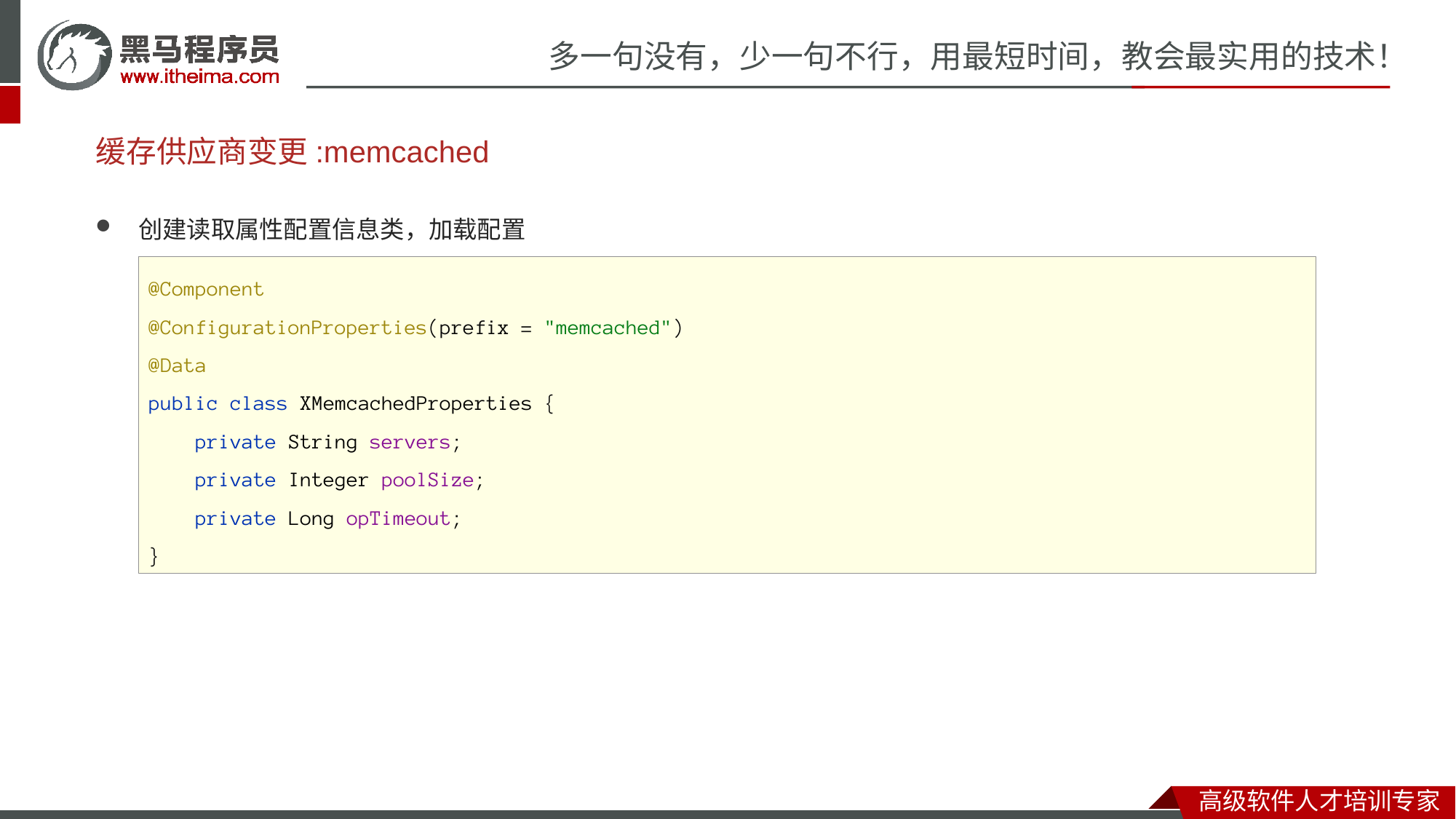

# 缓存供应商变更:memcached
创建读取属性配置信息类，加载配置
@Component
@ConfigurationProperties(prefix = "memcached")
@Data
public class XMemcachedProperties {
    private String servers;
    private Integer poolSize;
    private Long opTimeout;
}